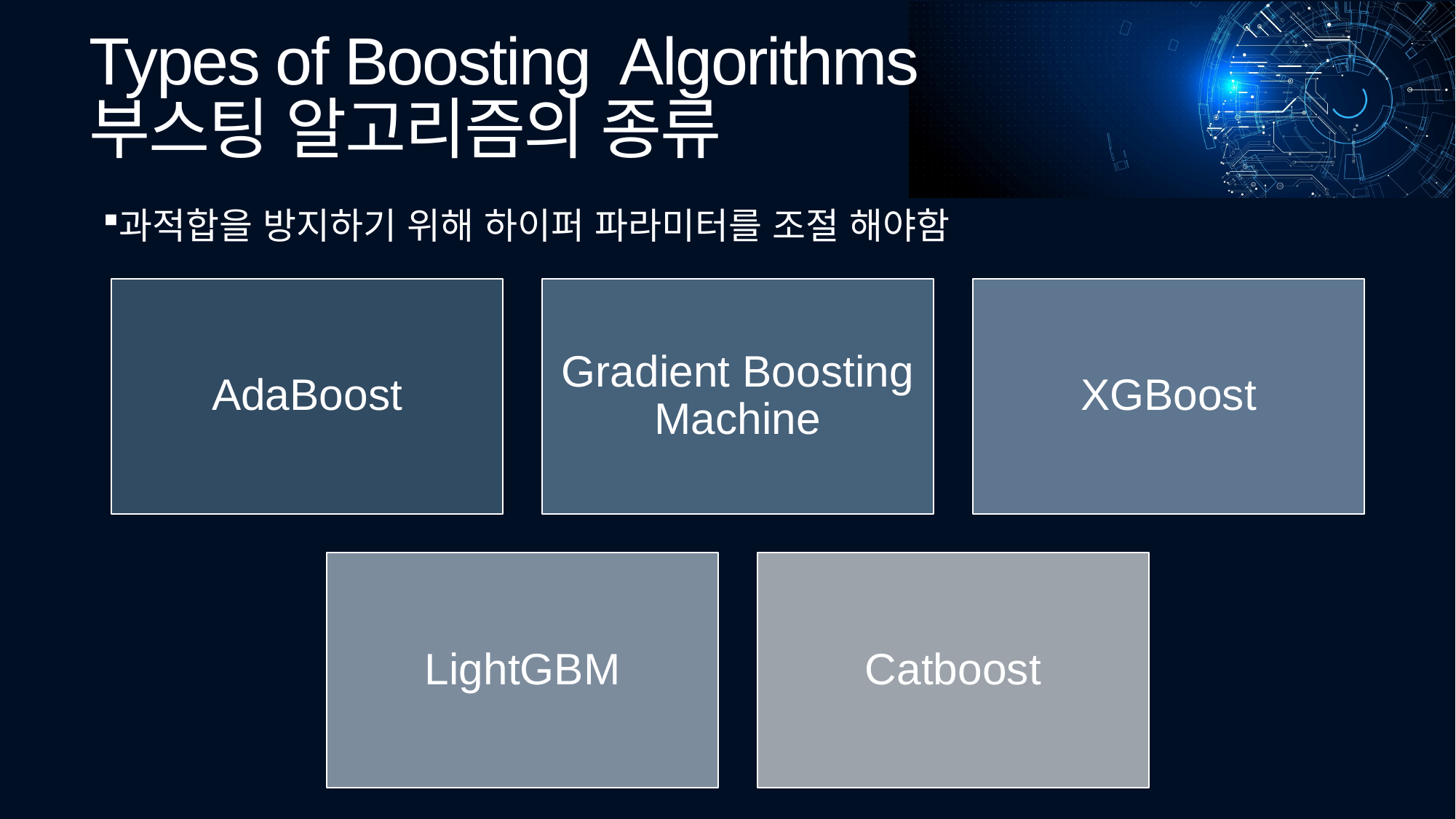

# Types of Boosting  Algorithms 부스팅 알고리즘의 종류
과적합을 방지하기 위해 하이퍼 파라미터를 조절 해야함
AdaBoost
Gradient Boosting Machine
XGBoost
LightGBM
Catboost